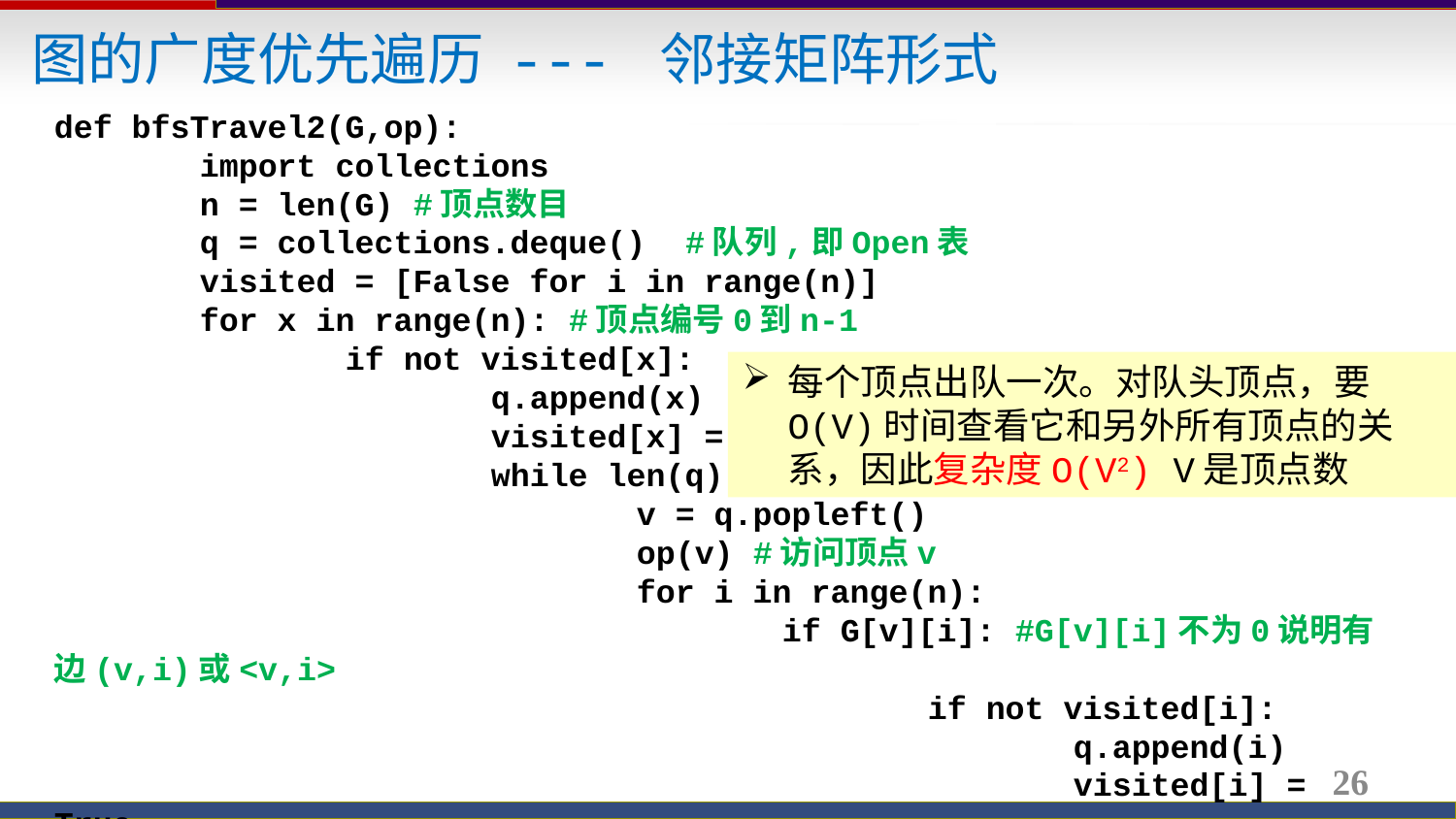

图的广度优先遍历 --- 邻接矩阵形式
def bfsTravel2(G,op):
	import collections
	n = len(G) #顶点数目
	q = collections.deque()  #队列,即Open表
	visited = [False for i in range(n)]
	for x in range(n): #顶点编号0到n-1
		if not visited[x]:
			q.append(x)
			visited[x] = True
			while len(q) > 0:
				v = q.popleft()
				op(v) #访问顶点v
				for i in range(n):
					if G[v][i]: #G[v][i]不为0说明有边(v,i)或<v,i>
						if not visited[i]:
							q.append(i)
							visited[i] = True
每个顶点出队一次。对队头顶点，要O(V)时间查看它和另外所有顶点的关系，因此复杂度O(V2) V是顶点数